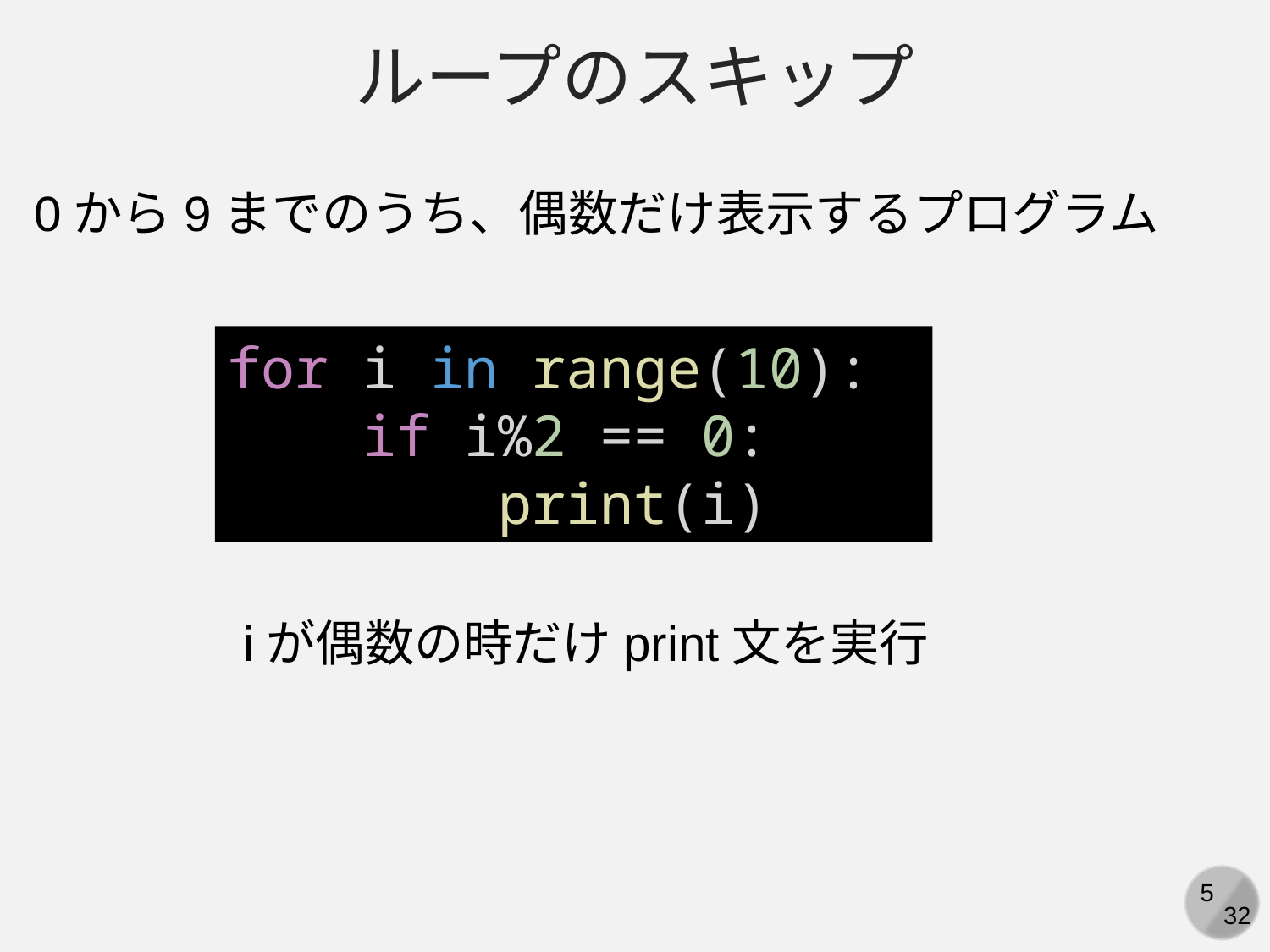

ループのスキップ
0から9までのうち、偶数だけ表示するプログラム
for i in range(10):
    if i%2 == 0:
        print(i)
iが偶数の時だけprint文を実行